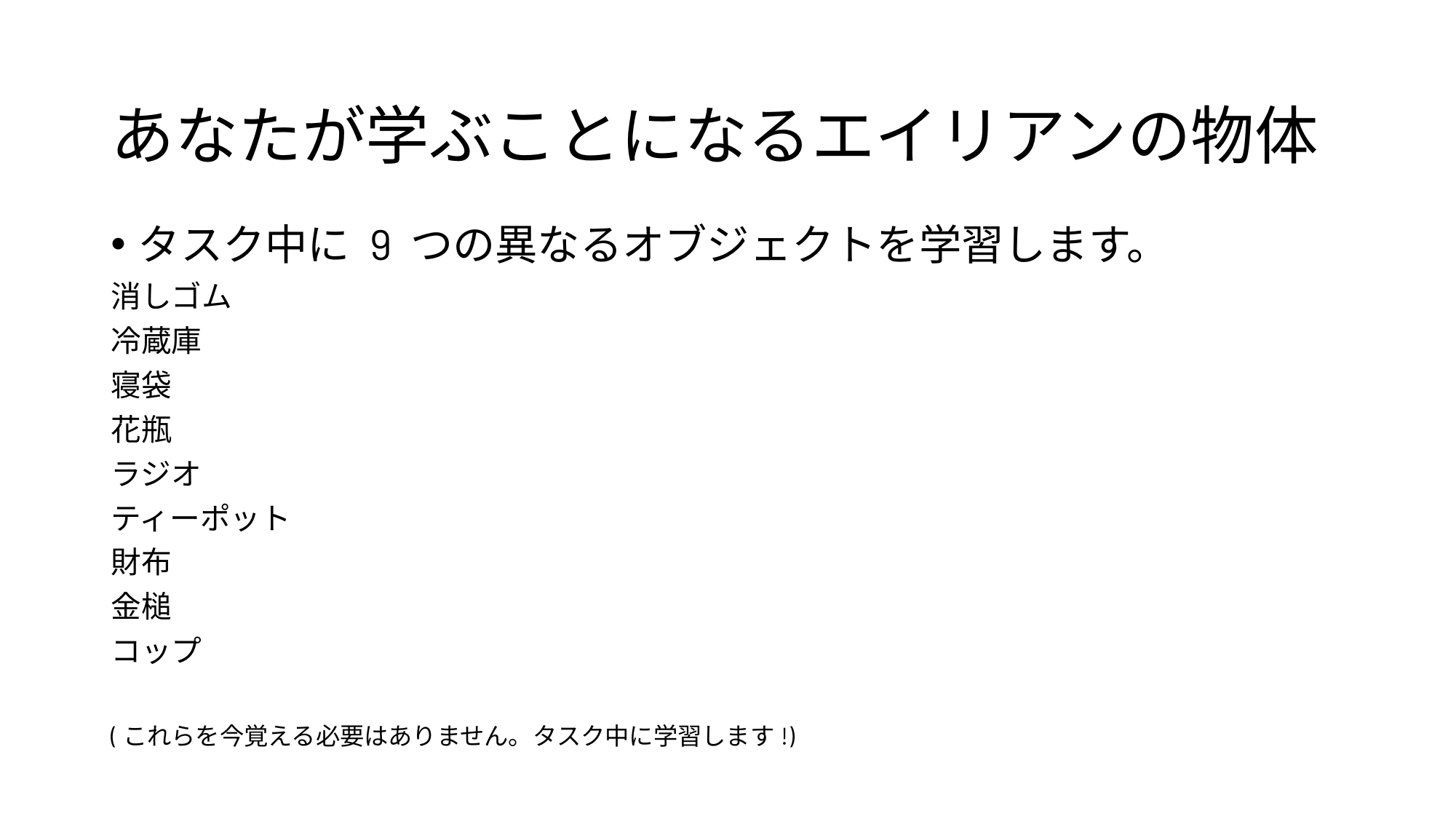

あなたが学ぶことになるエイリアンの物体
タスク中に 9 つの異なるオブジェクトを学習します。
消しゴム
冷蔵庫
寝袋
花瓶
ラジオ
ティーポット
財布
金槌
コップ

(これらを今覚える必要はありません。タスク中に学習します!)